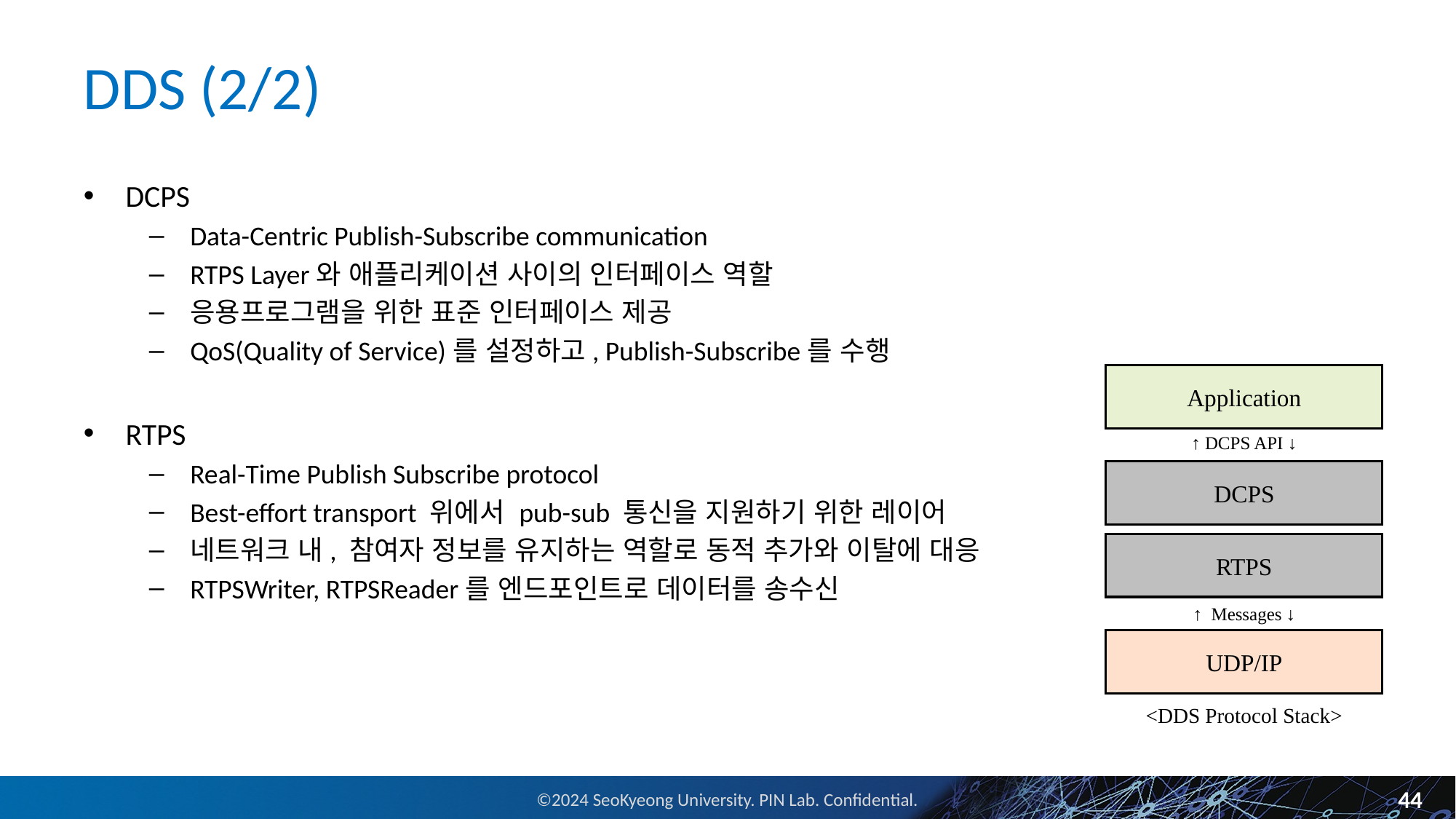

# DDS (2/2)
DCPS
Data-Centric Publish-Subscribe communication
RTPS Layer와 애플리케이션 사이의 인터페이스 역할
응용프로그램을 위한 표준 인터페이스 제공
QoS(Quality of Service)를 설정하고, Publish-Subscribe를 수행

RTPS
Real-Time Publish Subscribe protocol
Best-effort transport 위에서 pub-sub 통신을 지원하기 위한 레이어
네트워크 내, 참여자 정보를 유지하는 역할로 동적 추가와 이탈에 대응
RTPSWriter, RTPSReader를 엔드포인트로 데이터를 송수신
Application
↑ DCPS API ↓
DCPS
RTPS
↑  Messages ↓
UDP/IP
<DDS Protocol Stack>
44